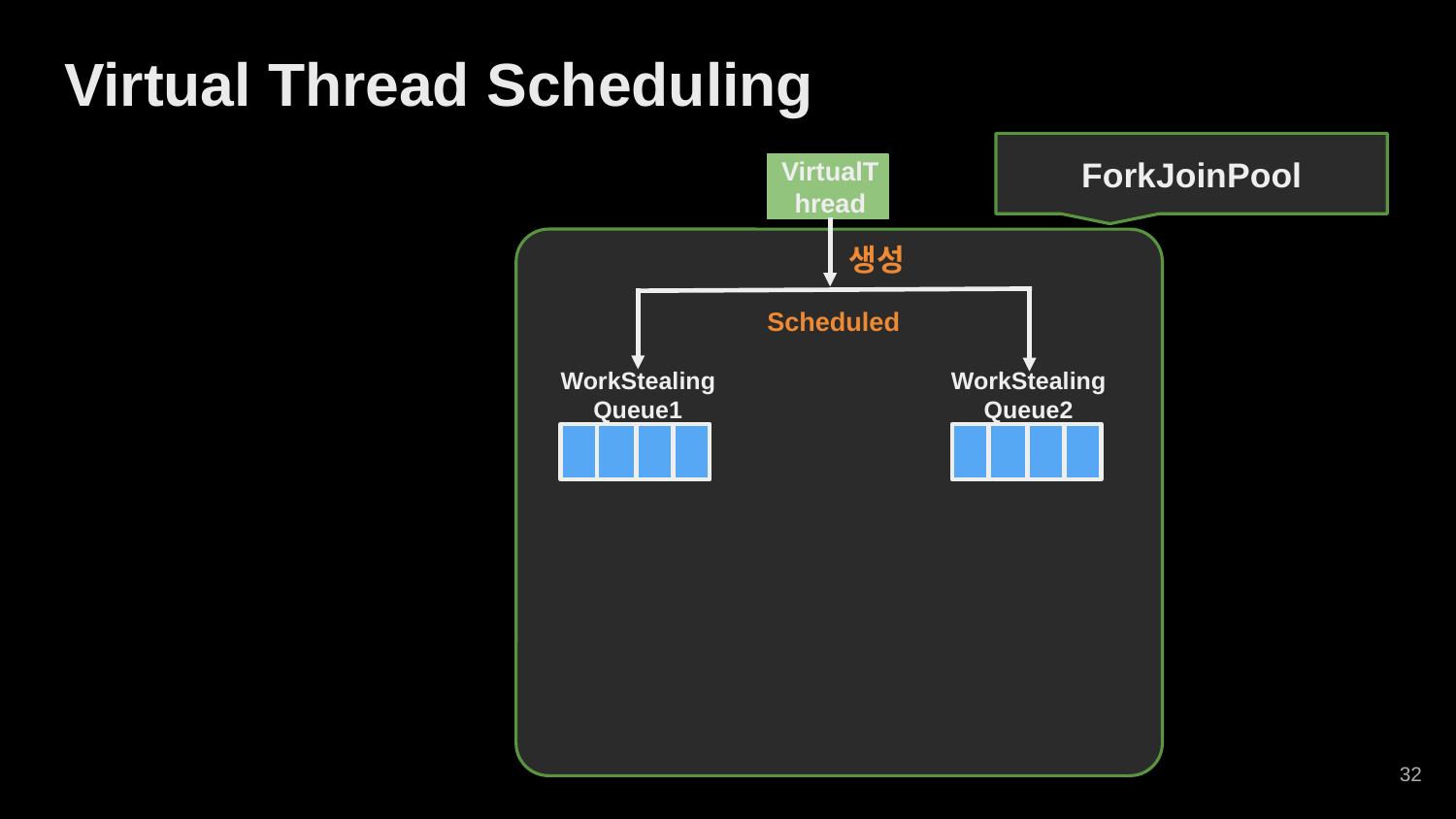

Virtual Thread Scheduling
ForkJoinPool
VirtualThread

생성
Scheduled
WorkStealing
Queue2
WorkStealing
Queue1

32